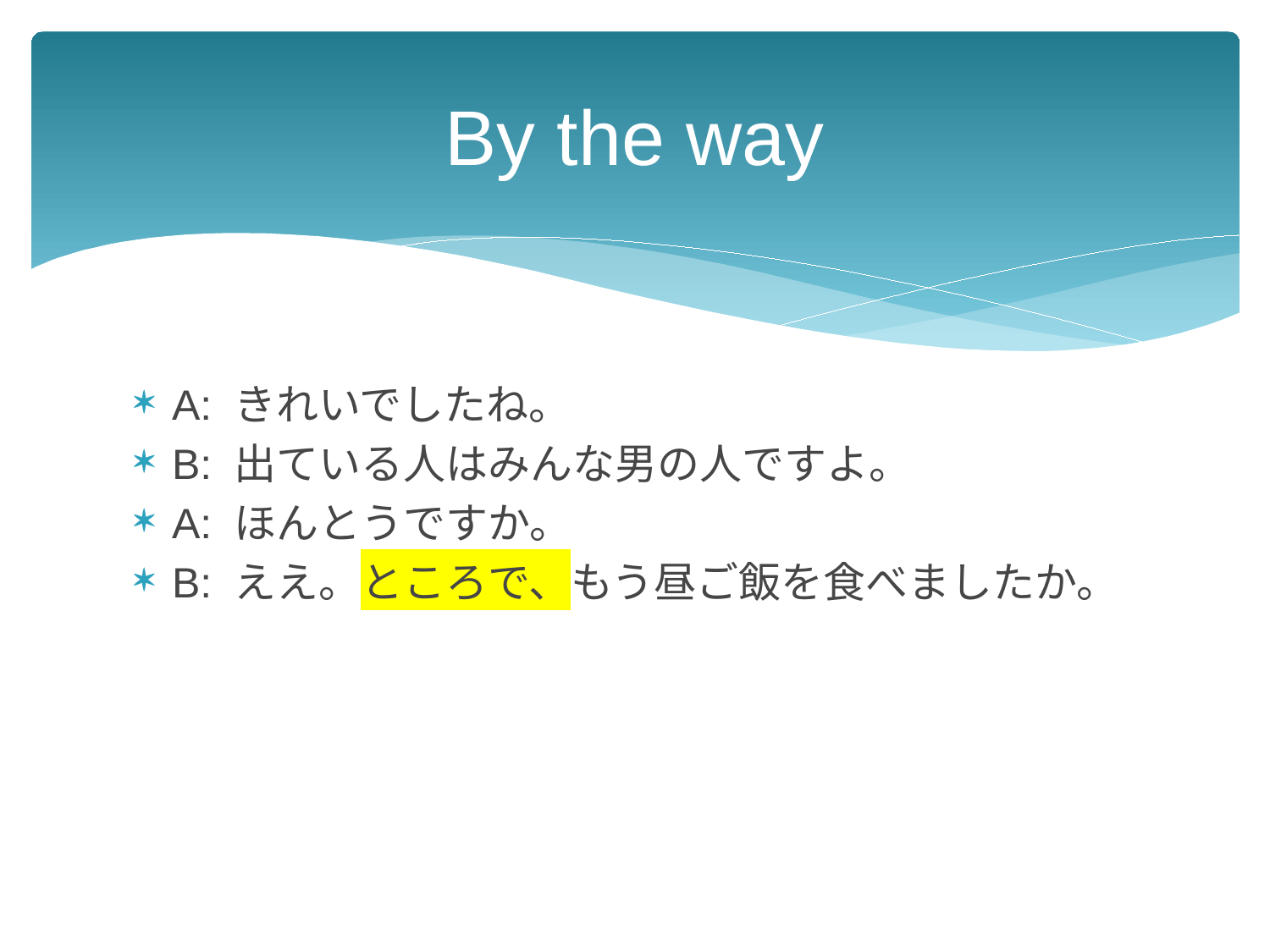

# By the way
A: きれいでしたね。
B: 出ている人はみんな男の人ですよ。
A: ほんとうですか。
B: ええ。ところで、もう昼ご飯を食べましたか。